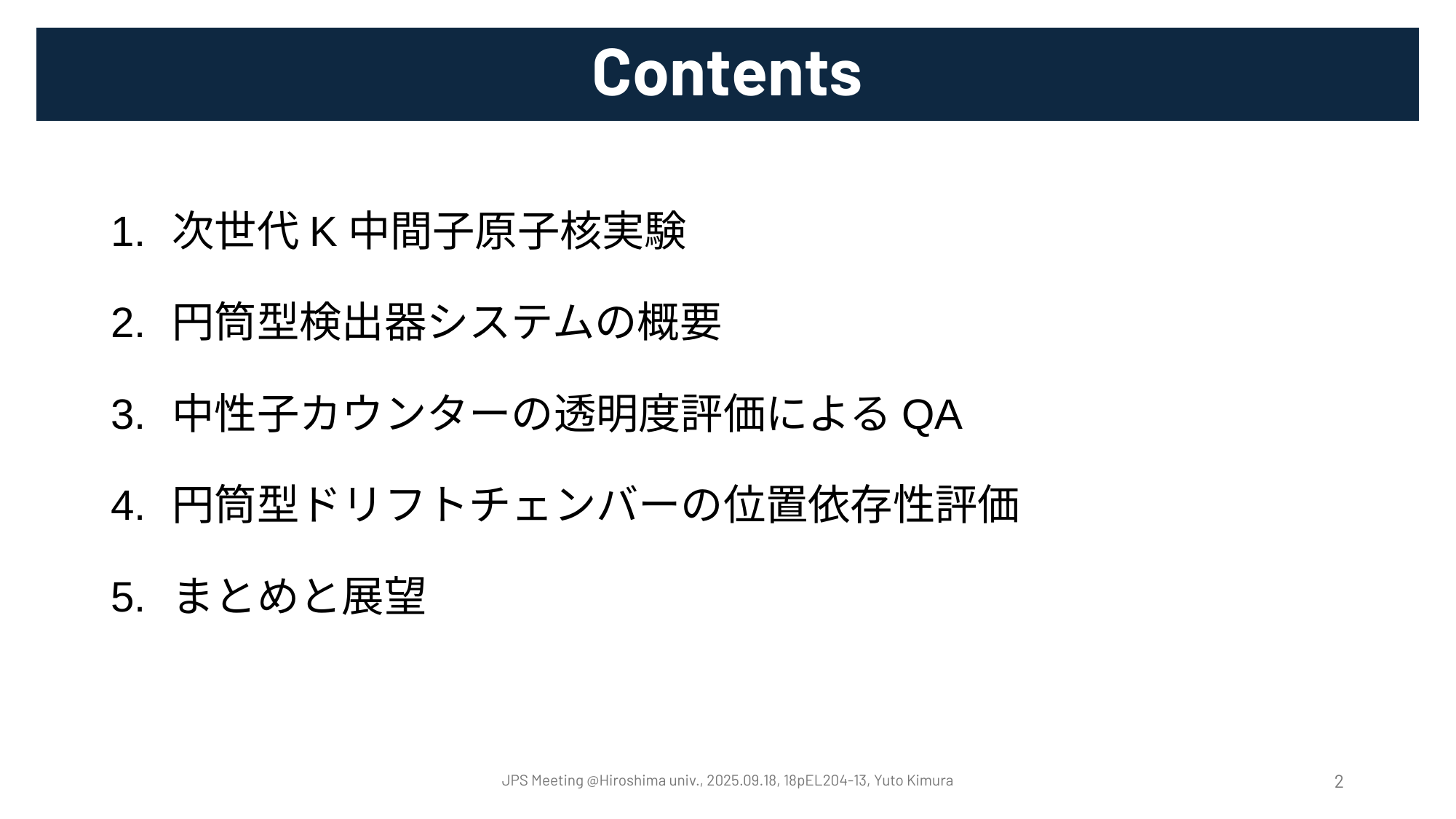

Contents
次世代K中間子原子核実験
円筒型検出器システムの概要
中性子カウンターの透明度評価によるQA
円筒型ドリフトチェンバーの位置依存性評価
まとめと展望

JPS Meeting @Hiroshima univ., 2025.09.18, 18pEL204-13, Yuto Kimura
2